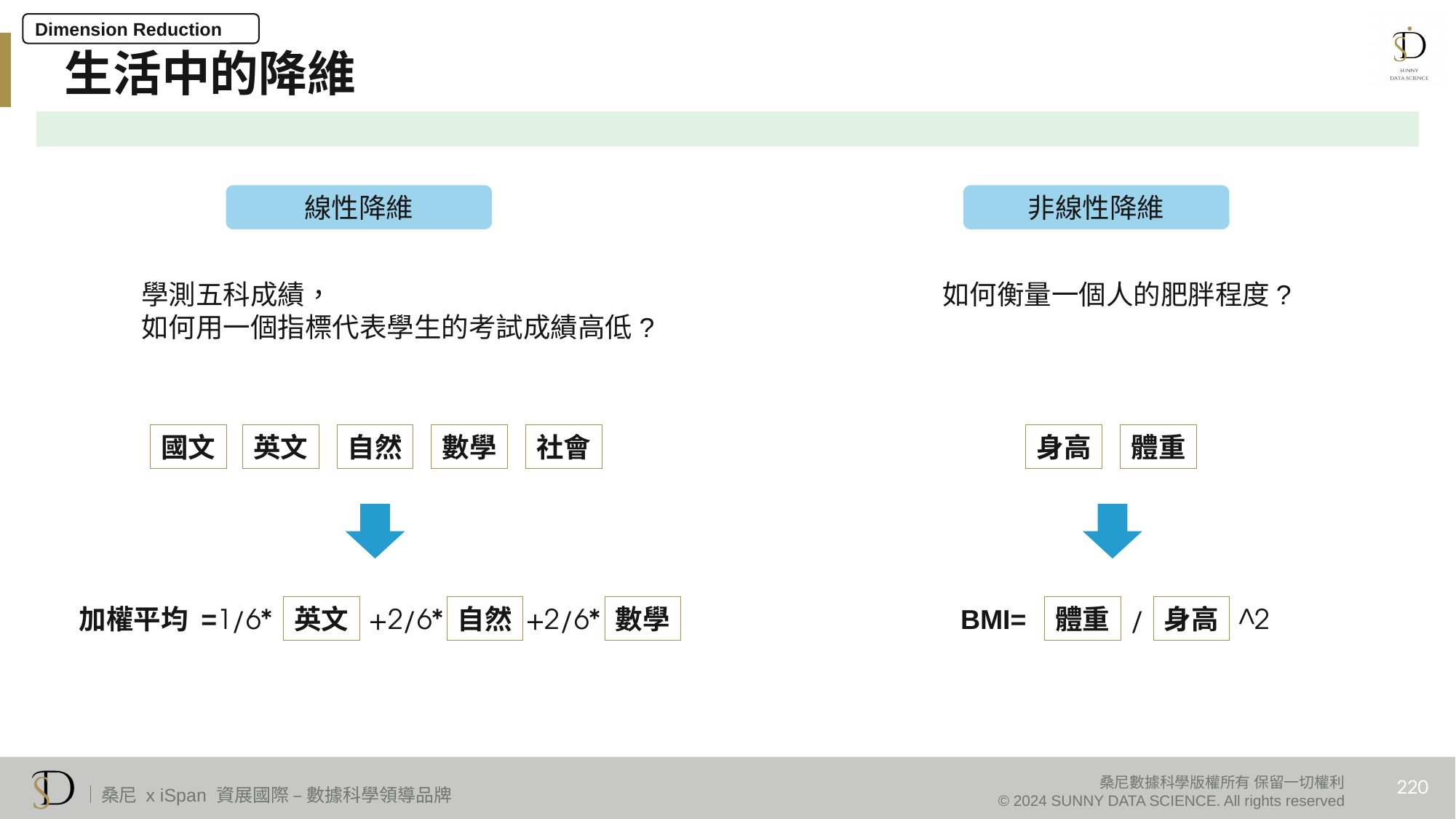

Dimension Reduction
生活中的降維

線性降維
非線性降維
學測五科成績，
如何用一個指標代表學生的考試成績高低?
如何衡量一個人的肥胖程度?
國文
英文
自然
數學
社會
身高
體重

加權平均 =
1/6*
英文
+2/6*
自然
+2/6*
數學
BMI=
體重
/
身高
^2